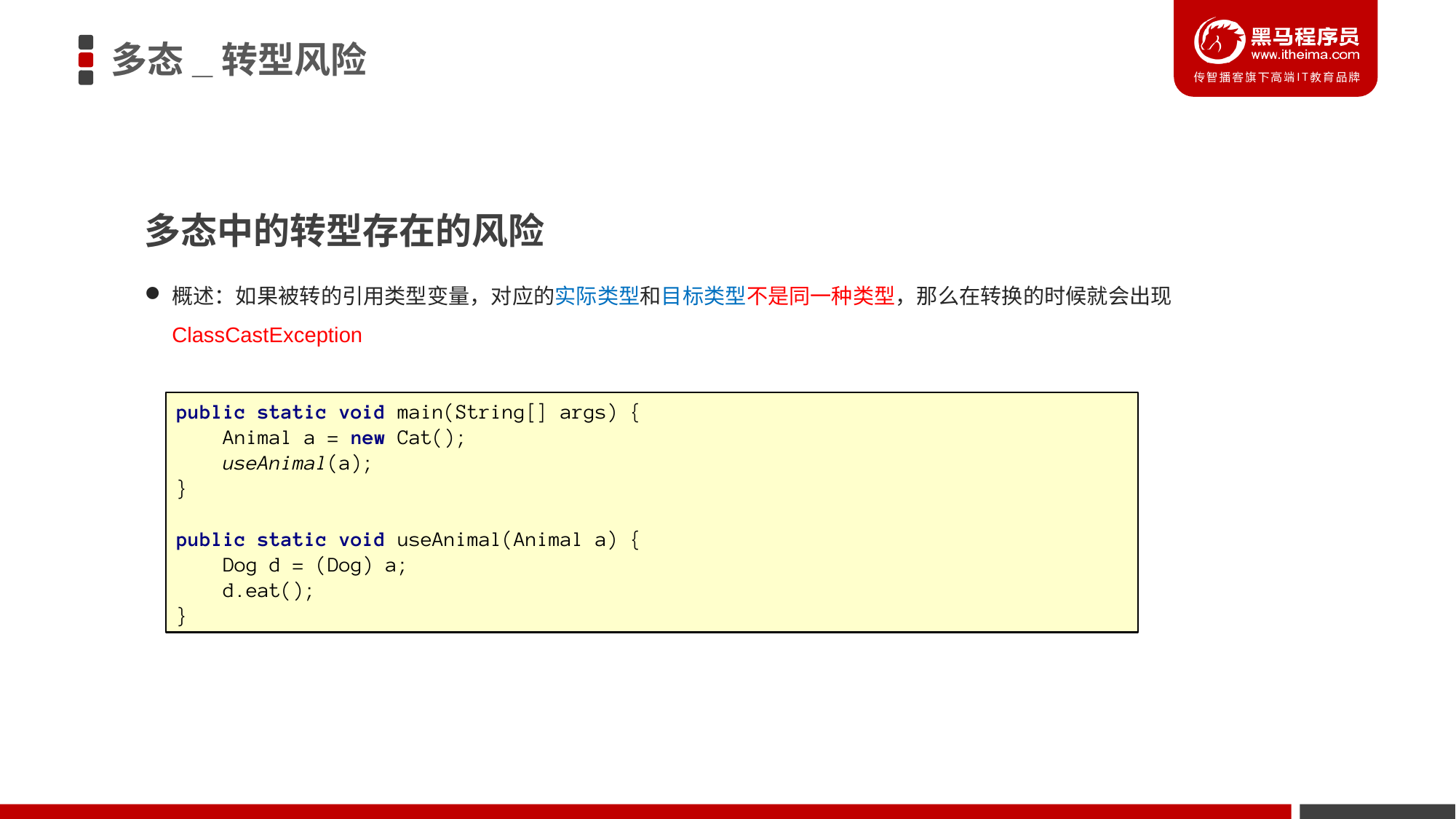

多态_转型风险

多态中的转型存在的风险
概述：如果被转的引用类型变量，对应的实际类型和目标类型不是同一种类型，那么在转换的时候就会出现ClassCastException
public static void main(String[] args) {
    Animal a = new Cat();
    useAnimal(a);
}
public static void useAnimal(Animal a) {
    Dog d = (Dog) a;
    d.eat();
}